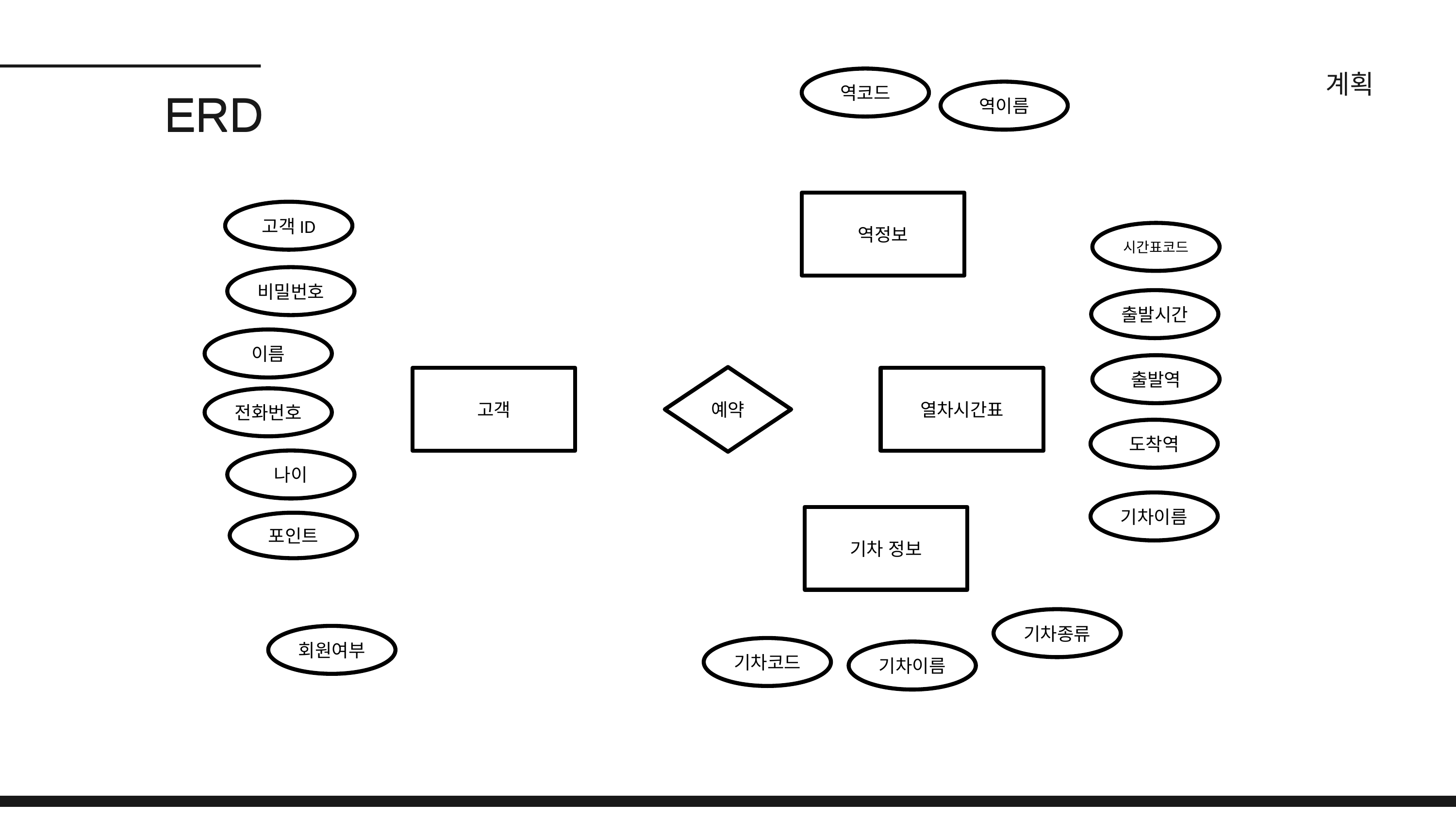

계획

역코드
ERD
ERD
역이름
역정보
고객ID
시간표코드
비밀번호
출발시간
이름
출발역
예약
고객
열차시간표
전화번호
도착역
나이
기차이름
기차 정보
포인트
기차종류
회원여부
기차코드
기차이름